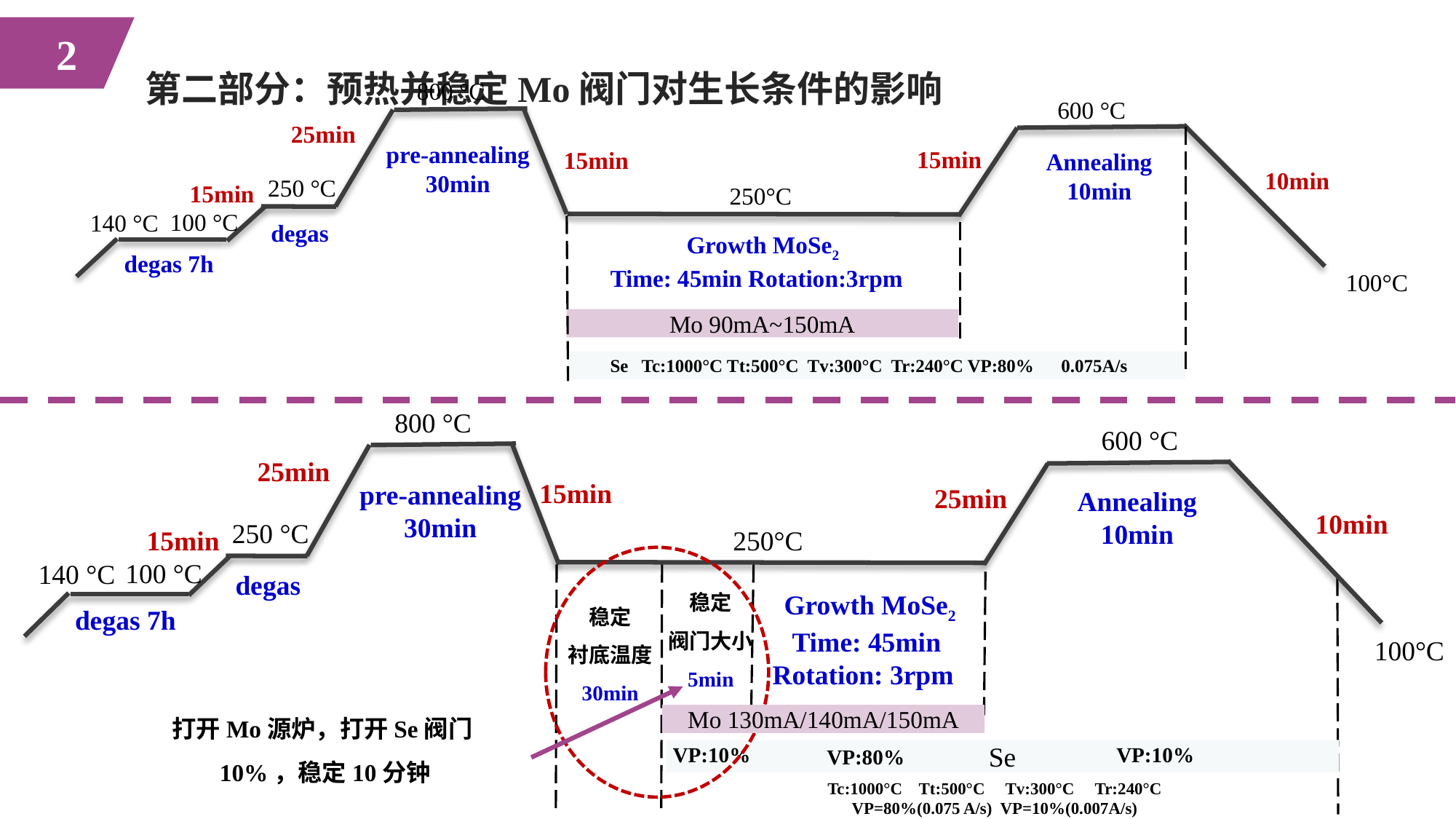

第二部分：预热并稳定Mo阀门对生长条件的影响
2
800 °C
600 °C
25min
pre-annealing
30min
15min
15min
Annealing
10min
10min
250 °C
15min
250°C
100 °C
140 °C
degas
Growth MoSe2
Time: 45min Rotation:3rpm
degas 7h
100°C
Mo 90mA~150mA
Se   Tc:1000°C Tt:500°C  Tv:300°C  Tr:240°C VP:80%      0.075A/s

800 °C
600 °C
25min
15min
pre-annealing
30min
25min
Annealing
10min
10min
250 °C
15min
250°C
140 °C
degas
degas 7h
100°C
100 °C
稳定
阀门大小
5min
Growth MoSe2
Time: 45min
Rotation: 3rpm
稳定
衬底温度
30min
 VP:10%
 VP:10%
 VP:80%
Se
Tc:1000°C    Tt:500°C     Tv:300°C     Tr:240°C
VP=80%(0.075 A/s)  VP=10%(0.007A/s)

打开Mo源炉，打开Se阀门10%，稳定10分钟
Mo 130mA/140mA/150mA